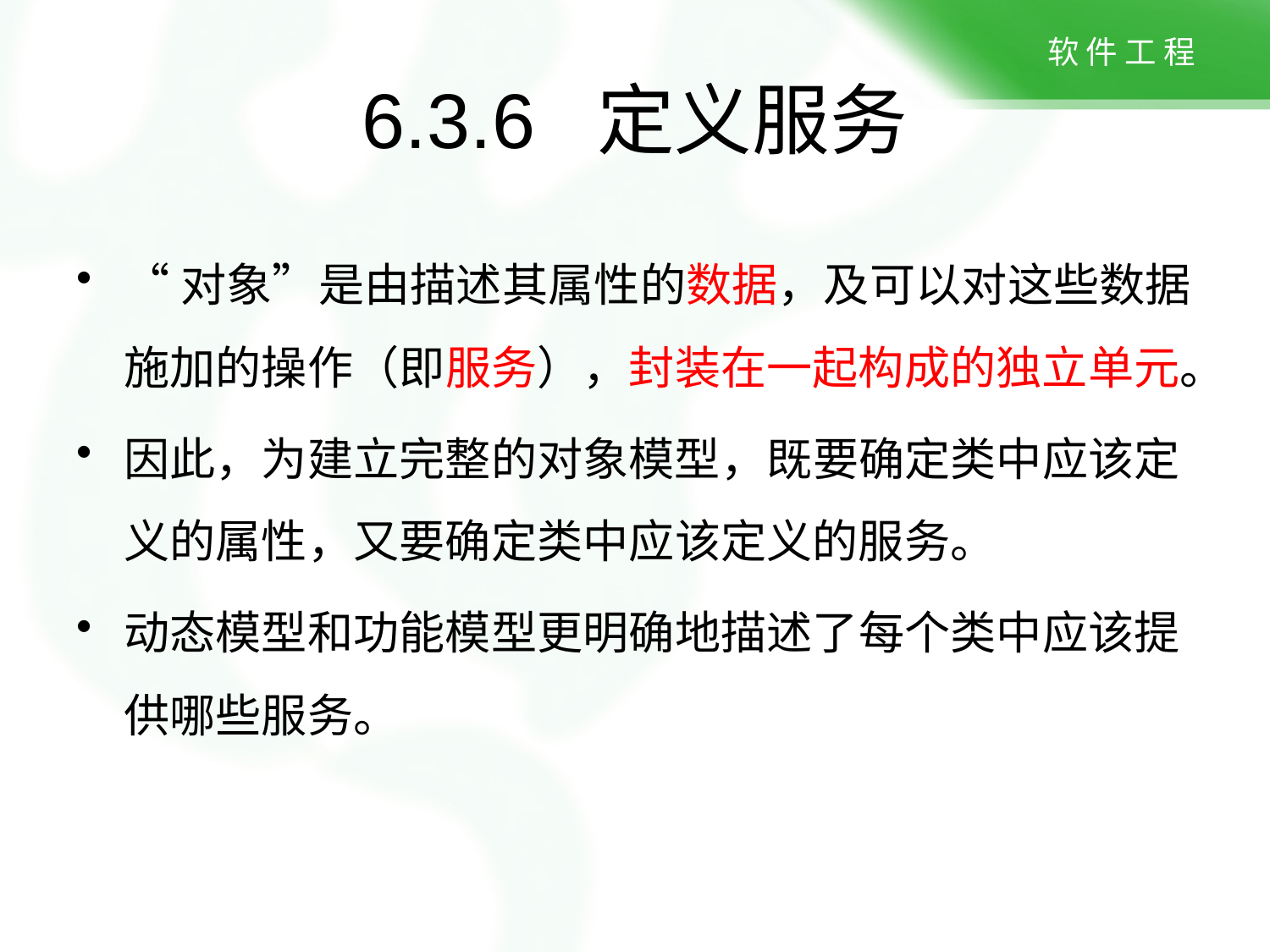

# 6.3.6  定义服务
“对象”是由描述其属性的数据，及可以对这些数据施加的操作（即服务），封装在一起构成的独立单元。
因此，为建立完整的对象模型，既要确定类中应该定义的属性，又要确定类中应该定义的服务。
动态模型和功能模型更明确地描述了每个类中应该提供哪些服务。